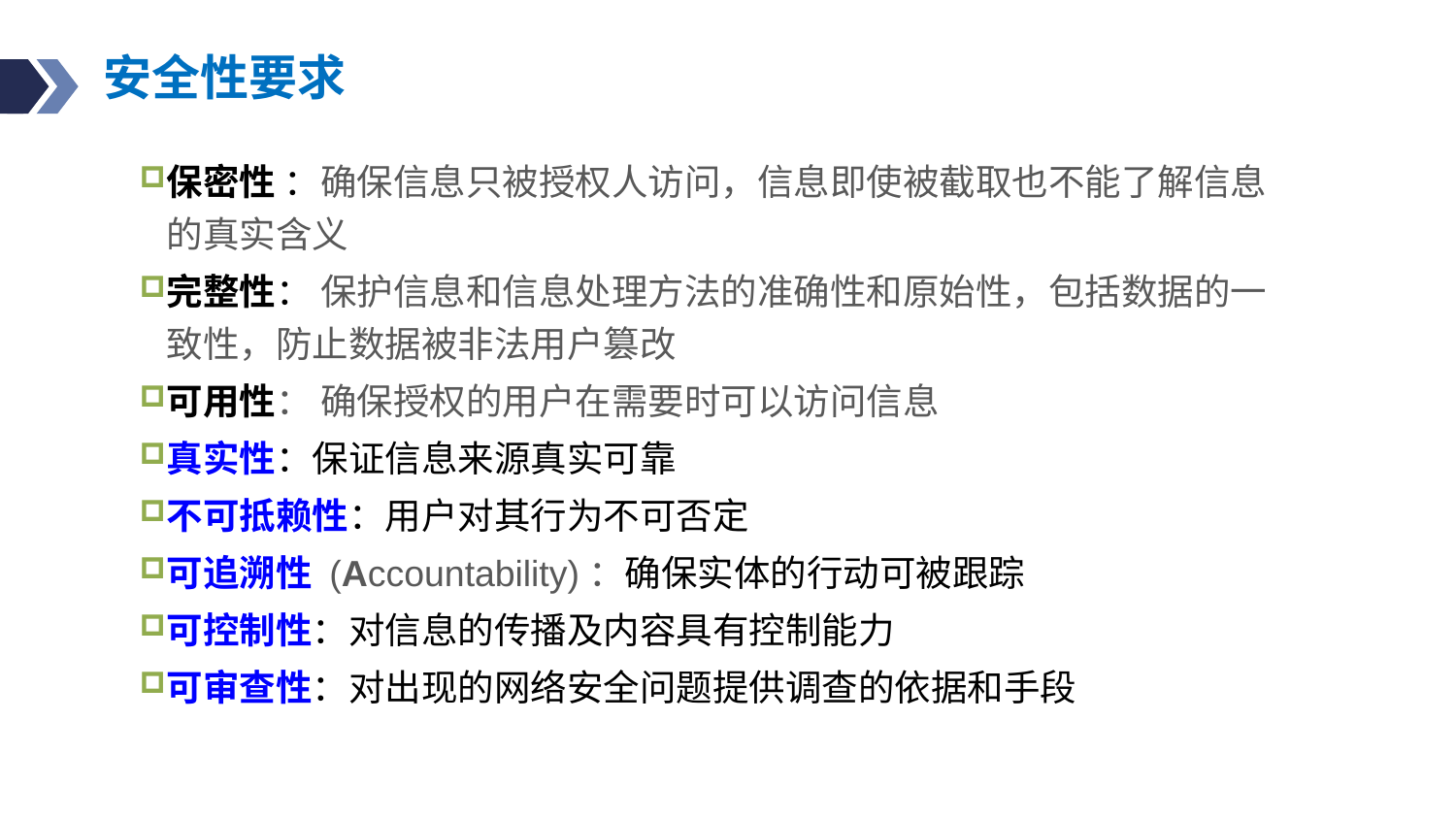

# 安全性要求
保密性 ：确保信息只被授权人访问，信息即使被截取也不能了解信息的真实含义
完整性： 保护信息和信息处理方法的准确性和原始性，包括数据的一致性，防止数据被非法用户篡改
可用性： 确保授权的用户在需要时可以访问信息
真实性：保证信息来源真实可靠
不可抵赖性：用户对其行为不可否定
可追溯性 (Accountability)：确保实体的行动可被跟踪
可控制性：对信息的传播及内容具有控制能力
可审查性：对出现的网络安全问题提供调查的依据和手段